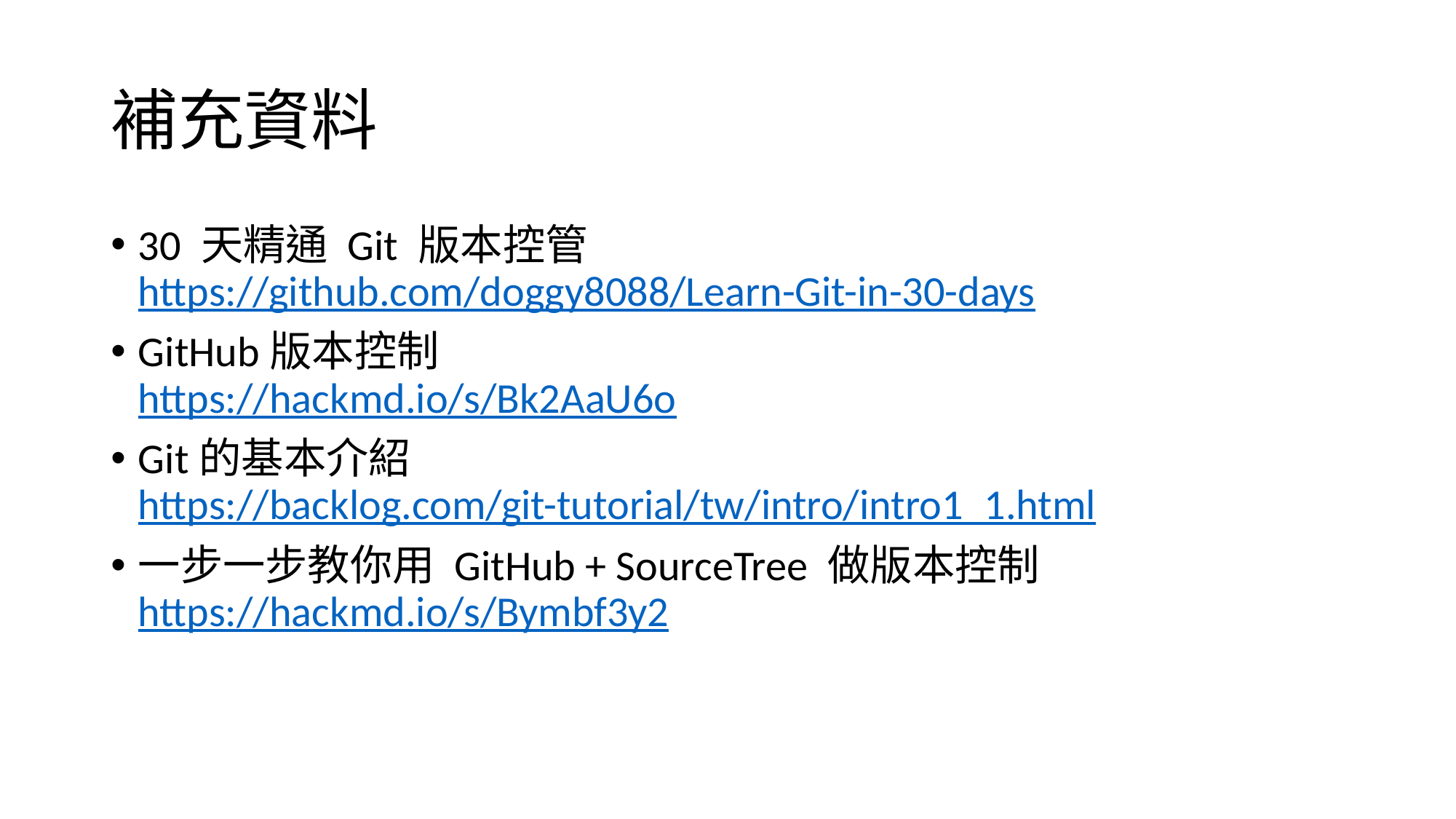

# 補充資料
30 天精通 Git 版本控管
https://github.com/doggy8088/Learn-Git-in-30-days
GitHub版本控制
https://hackmd.io/s/Bk2AaU6o
Git的基本介紹
https://backlog.com/git-tutorial/tw/intro/intro1_1.html
一步一步教你用 GitHub + SourceTree 做版本控制
https://hackmd.io/s/Bymbf3y2